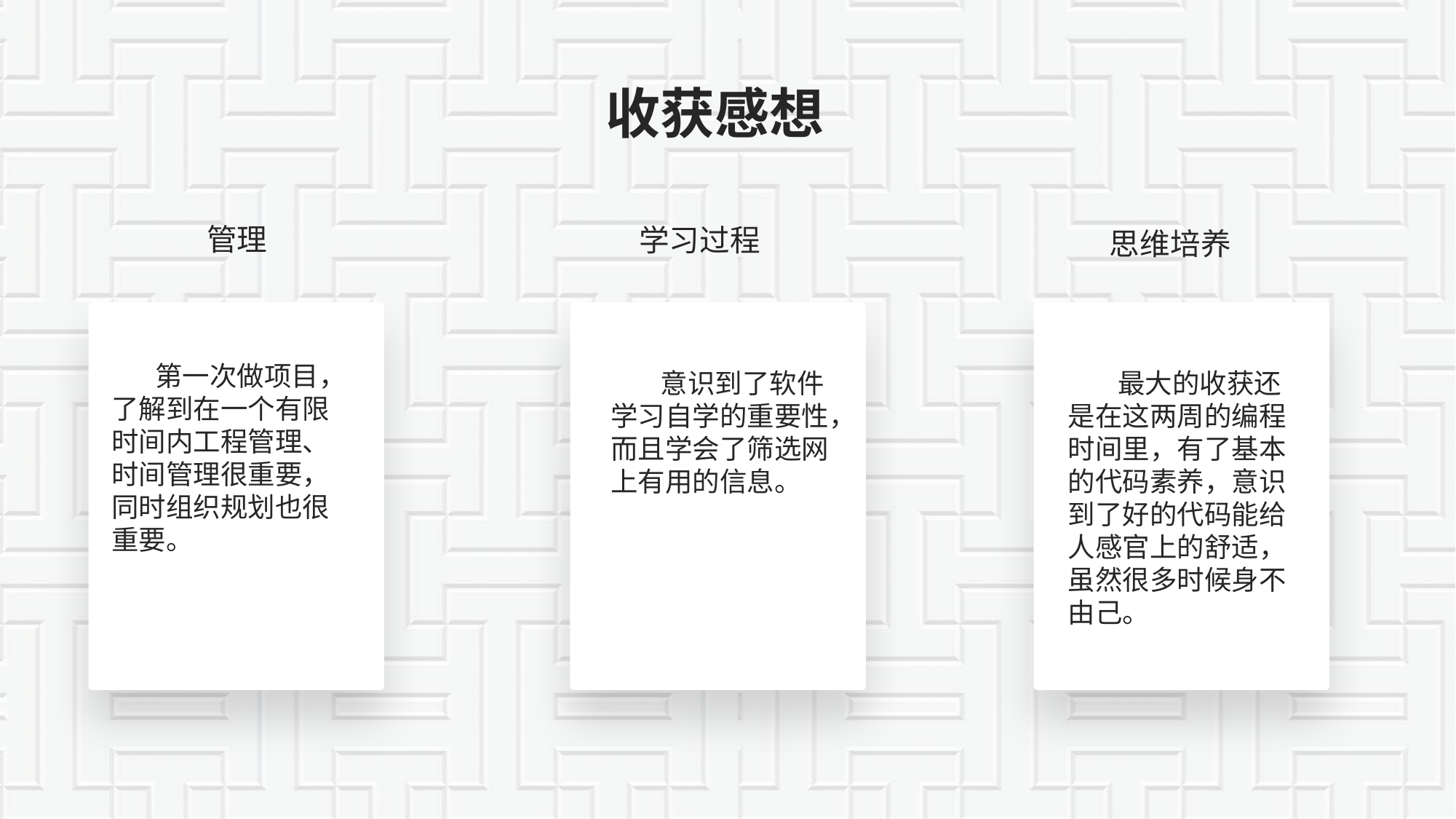

# 收获感想
管理

学习过程

思维培养

      第一次做项目，了解到在一个有限时间内工程管理、时间管理很重要，同时组织规划也很重要。
       意识到了软件学习自学的重要性，而且学会了筛选网上有用的信息。

       最大的收获还是在这两周的编程时间里，有了基本的代码素养，意识到了好的代码能给人感官上的舒适，虽然很多时候身不由己。